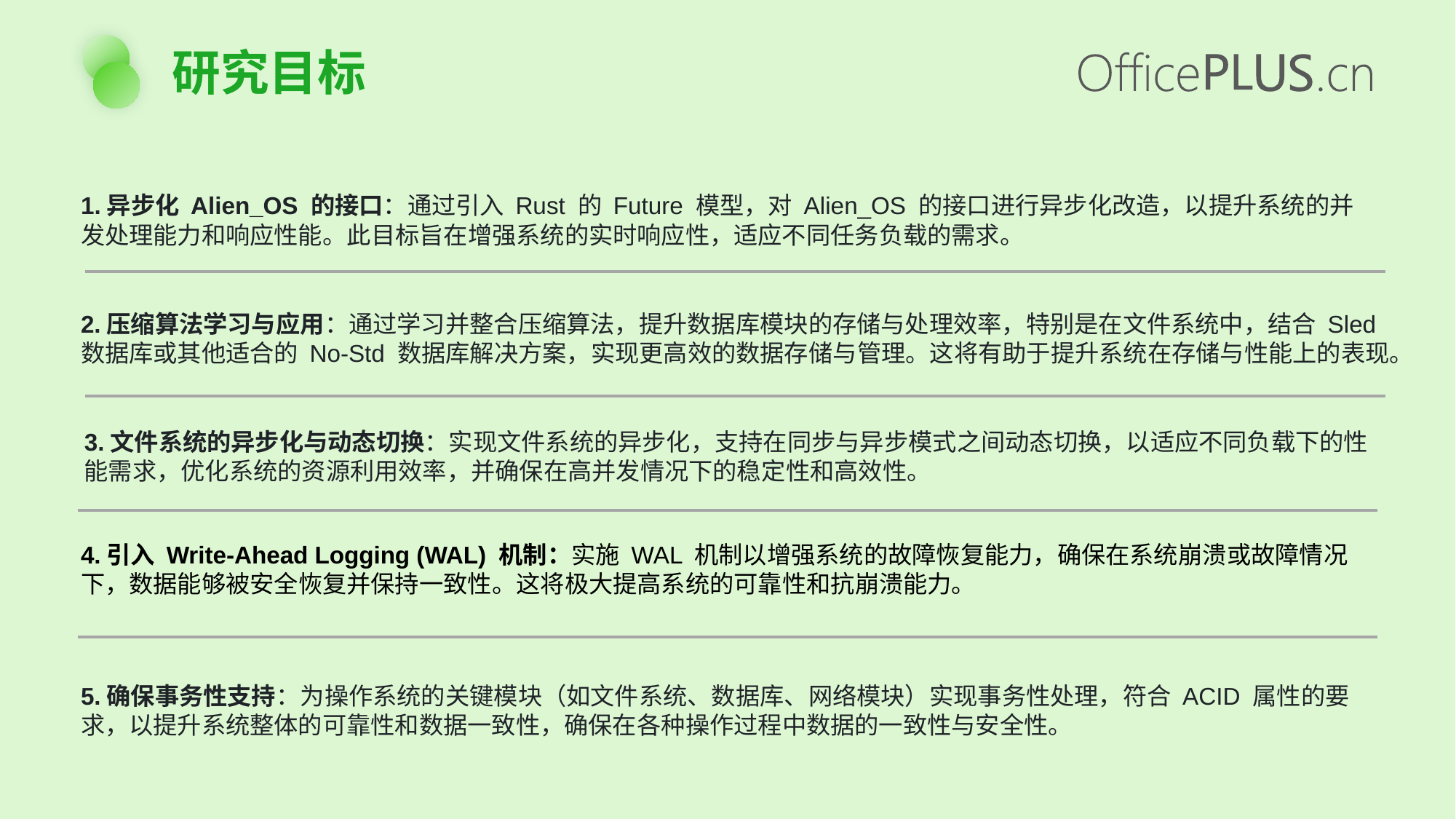

研究目标
1.异步化 Alien_OS 的接口：通过引入 Rust 的 Future 模型，对 Alien_OS 的接口进行异步化改造，以提升系统的并发处理能力和响应性能。此目标旨在增强系统的实时响应性，适应不同任务负载的需求。

2.压缩算法学习与应用：通过学习并整合压缩算法，提升数据库模块的存储与处理效率，特别是在文件系统中，结合 Sled 数据库或其他适合的 No-Std 数据库解决方案，实现更高效的数据存储与管理。这将有助于提升系统在存储与性能上的表现。

3.文件系统的异步化与动态切换：实现文件系统的异步化，支持在同步与异步模式之间动态切换，以适应不同负载下的性能需求，优化系统的资源利用效率，并确保在高并发情况下的稳定性和高效性。

4.引入 Write-Ahead Logging (WAL) 机制：实施 WAL 机制以增强系统的故障恢复能力，确保在系统崩溃或故障情况下，数据能够被安全恢复并保持一致性。这将极大提高系统的可靠性和抗崩溃能力。
5.确保事务性支持：为操作系统的关键模块（如文件系统、数据库、网络模块）实现事务性处理，符合 ACID 属性的要求，以提升系统整体的可靠性和数据一致性，确保在各种操作过程中数据的一致性与安全性。